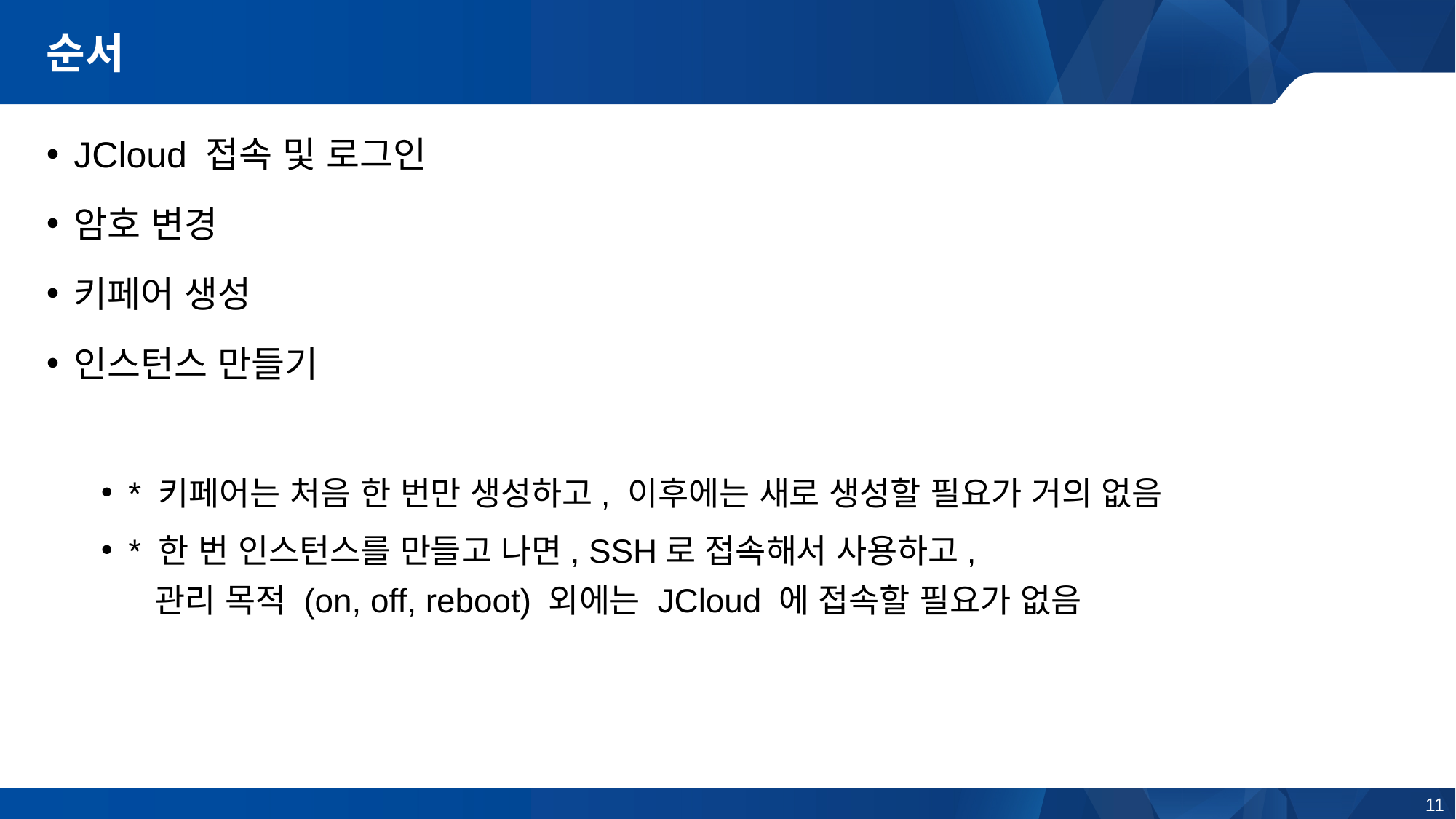

# 순서
JCloud 접속 및 로그인
암호 변경
키페어 생성
인스턴스 만들기

* 키페어는 처음 한 번만 생성하고, 이후에는 새로 생성할 필요가 거의 없음
* 한 번 인스턴스를 만들고 나면, SSH로 접속해서 사용하고,
  관리 목적 (on, off, reboot) 외에는 JCloud 에 접속할 필요가 없음
11